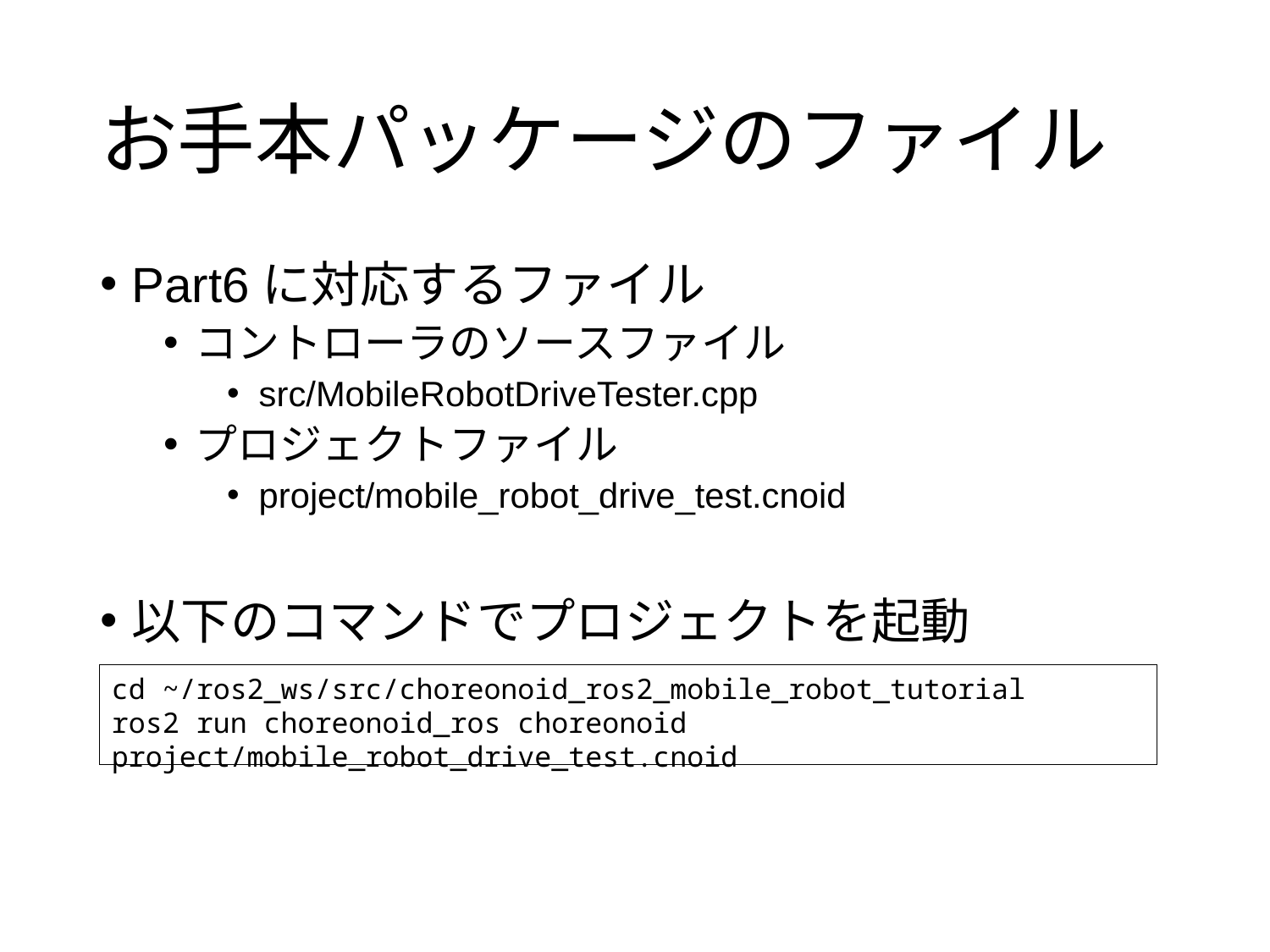

# お手本パッケージのファイル
Part6に対応するファイル
コントローラのソースファイル
src/MobileRobotDriveTester.cpp
プロジェクトファイル
project/mobile_robot_drive_test.cnoid

以下のコマンドでプロジェクトを起動
cd ~/ros2_ws/src/choreonoid_ros2_mobile_robot_tutorial
ros2 run choreonoid_ros choreonoid project/mobile_robot_drive_test.cnoid